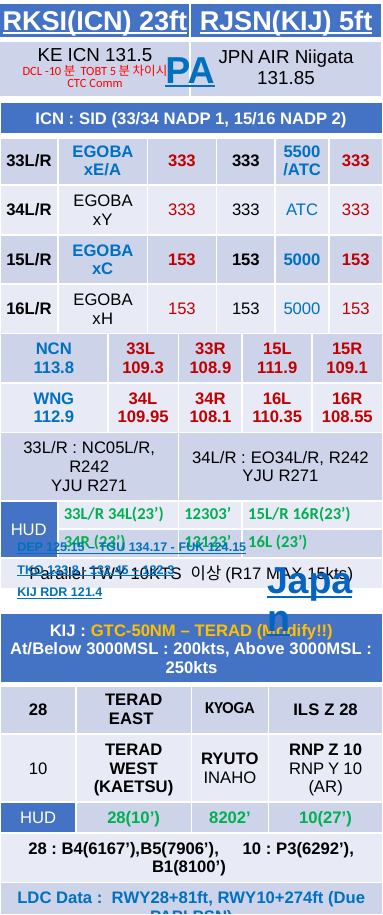

| RKSI(ICN) 23ft | RJSN(KIJ) 5ft |
| --- | --- |
| KE ICN 131.5 DCL -10분 TOBT 5분 차이시 CTC Comm | JPN AIR Niigata 131.85 |
PA
| ICN : SID (33/34 NADP 1, 15/16 NADP 2) |  |  |  |  |  |  |  |  |  |
| --- | --- | --- | --- | --- | --- | --- | --- | --- | --- |
| 33L/R | EGOBA xE/A |  | 333 |  | 333 |  | 5500/ATC |  | 333 |
| 34L/R | EGOBA xY |  | 333 |  | 333 |  | ATC |  | 333 |
| 15L/R | EGOBA xC |  | 153 |  | 153 |  | 5000 |  | 153 |
| 16L/R | EGOBA xH |  | 153 |  | 153 |  | 5000 |  | 153 |
| NCN 113.8 |  | 33L 109.3 |  | 33R 108.9 |  | 15L 111.9 |  | 15R 109.1 |  |
| WNG 112.9 |  | 34L 109.95 |  | 34R 108.1 |  | 16L 110.35 |  | 16R 108.55 |  |
| 33L/R : NC05L/R, R242 YJU R271 |  |  |  | 34L/R : EO34L/R, R242 YJU R271 |  |  |  |  |  |
| HUD | 33L/R 34L(23’) |  |  | 12303’ |  | 15L/R 16R(23’) |  |  |  |
|  | 34R (23’) |  |  | 13123’ |  | 16L (23’) |  |  |  |
| Parallel TWY 10KTS 이상(R17 MAX 15kts) |  |  |  |  |  |  |  |  |  |
DEP 125.15 – TGU 134.17 - FUK 124.15
TKO 133.8 - 132.45 – 132.3
KIJ RDR 121.4
Japan
| KIJ : GTC-50NM – TERAD (Modify!!) At/Below 3000MSL : 200kts, Above 3000MSL : 250kts |  |  |  |
| --- | --- | --- | --- |
| 28 | TERAD EAST | KYOGA | ILS Z 28 |
| 10 | TERAD WEST (KAETSU) | RYUTO INAHO | RNP Z 10 RNP Y 10 (AR) |
| HUD | 28(10’) | 8202’ | 10(27’) |
| 28 : B4(6167’),B5(7906’), 10 : P3(6292’), B1(8100’) |  |  |  |
| LDC Data : RWY28+81ft, RWY10+274ft (Due PAPI PSN) RWY 10 Downslope, Vacate RWY04/22 by ATC Only GND by TWR |  |  |  |